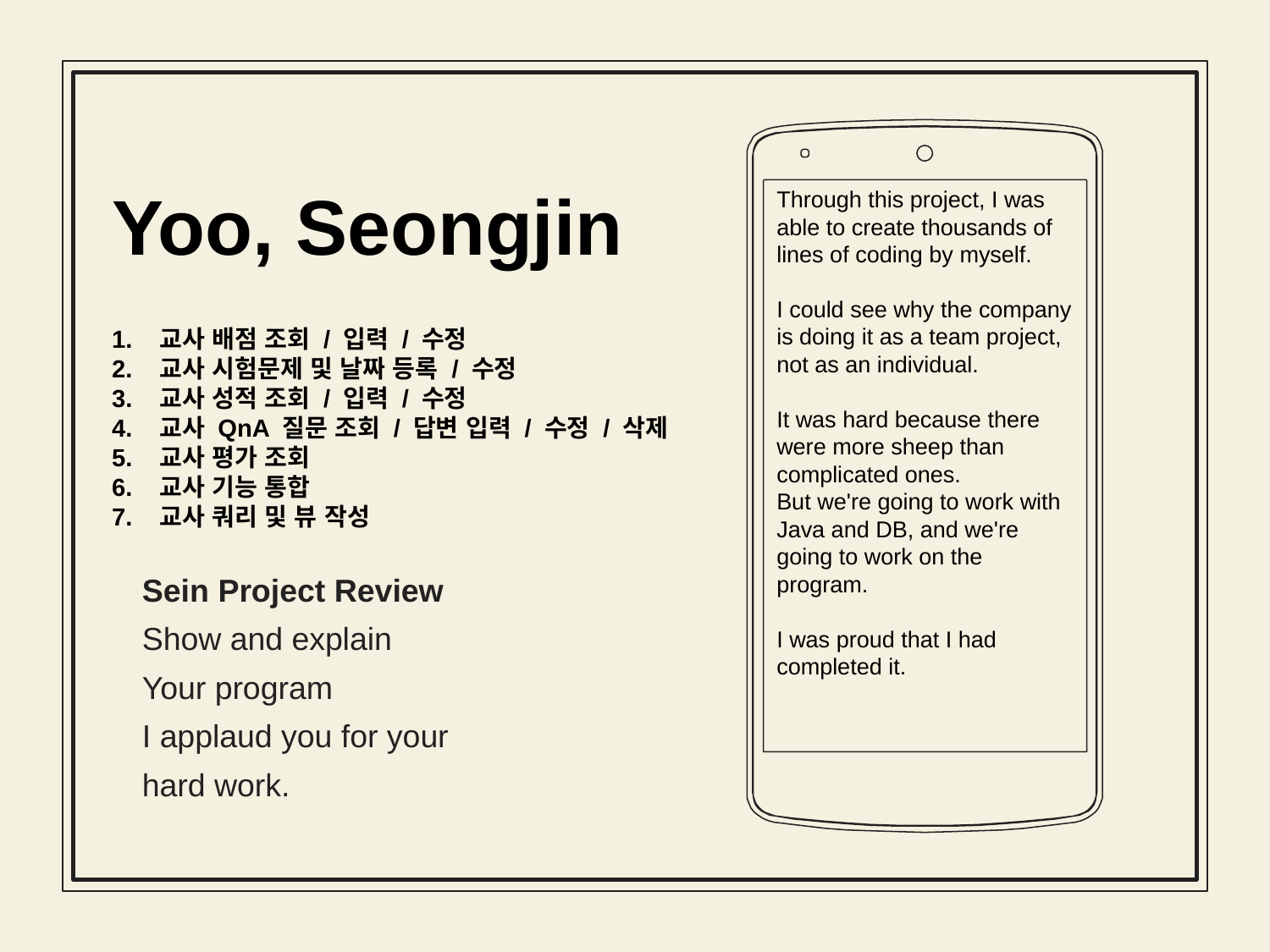

Yoo, Seongjin
Through this project, I was able to create thousands of lines of coding by myself.

I could see why the company is doing it as a team project, not as an individual.

It was hard because there were more sheep than complicated ones.
But we're going to work with Java and DB, and we're going to work on the program.

I was proud that I had completed it.

교사 배점 조회 / 입력 / 수정
교사 시험문제 및 날짜 등록 / 수정
교사 성적 조회 / 입력 / 수정
교사 QnA 질문 조회 / 답변 입력 / 수정 / 삭제
교사 평가 조회
교사 기능 통합
교사 쿼리 및 뷰 작성

Sein Project Review
Show and explain
Your program
I applaud you for your
hard work.